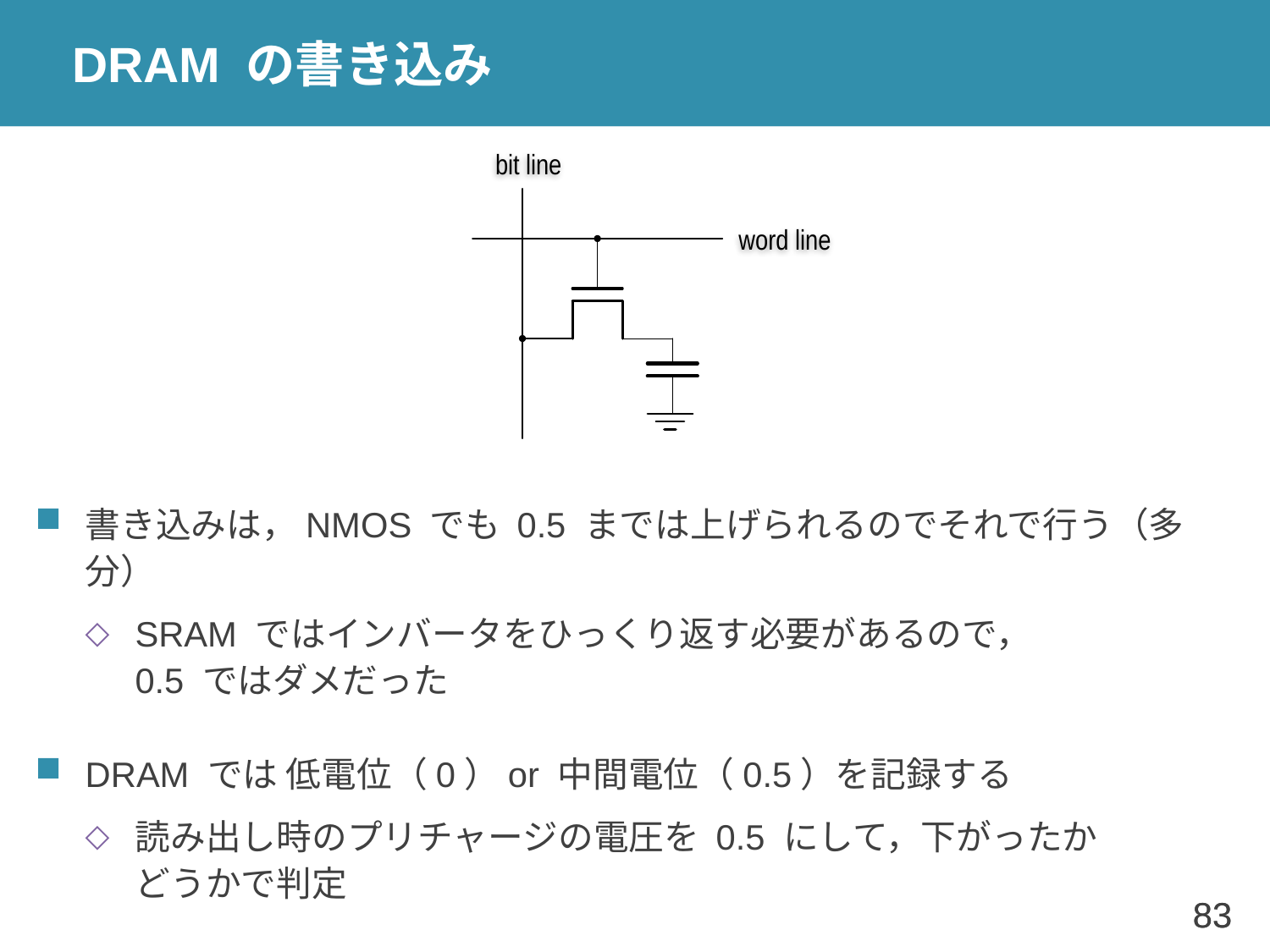

# DRAM の書き込み
bit line
word line
書き込みは，NMOS でも 0.5 までは上げられるのでそれで行う（多分）
SRAM ではインバータをひっくり返す必要があるので，
0.5 ではダメだった
DRAM では 低電位（0）or 中間電位（0.5）を記録する
読み出し時のプリチャージの電圧を 0.5 にして，下がったか
どうかで判定